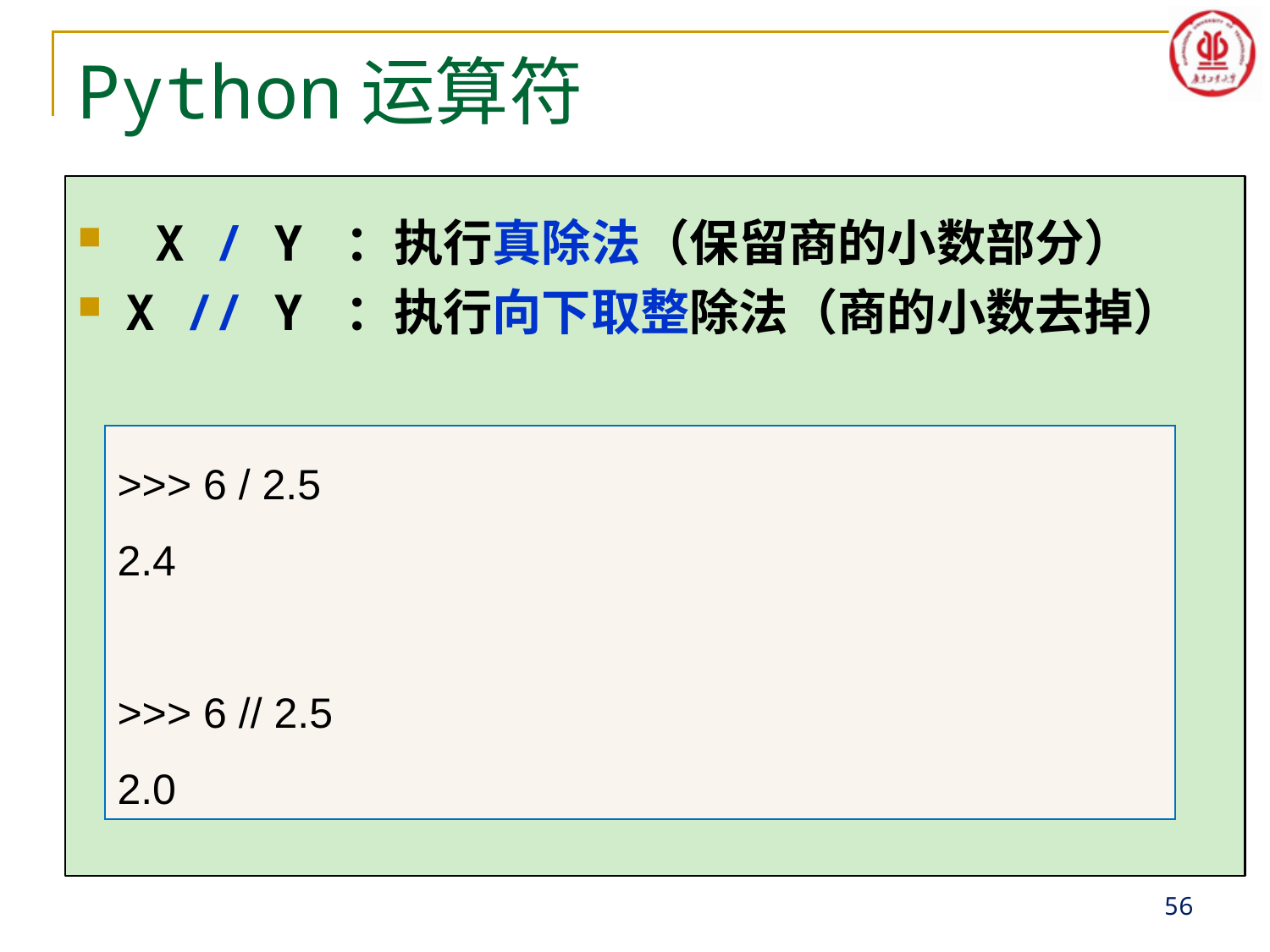

# Python运算符
 X / Y ：执行真除法（保留商的小数部分）
X // Y ：执行向下取整除法（商的小数去掉）
>>> 6 / 2.5
2.4

>>> 6 // 2.5
2.0
56